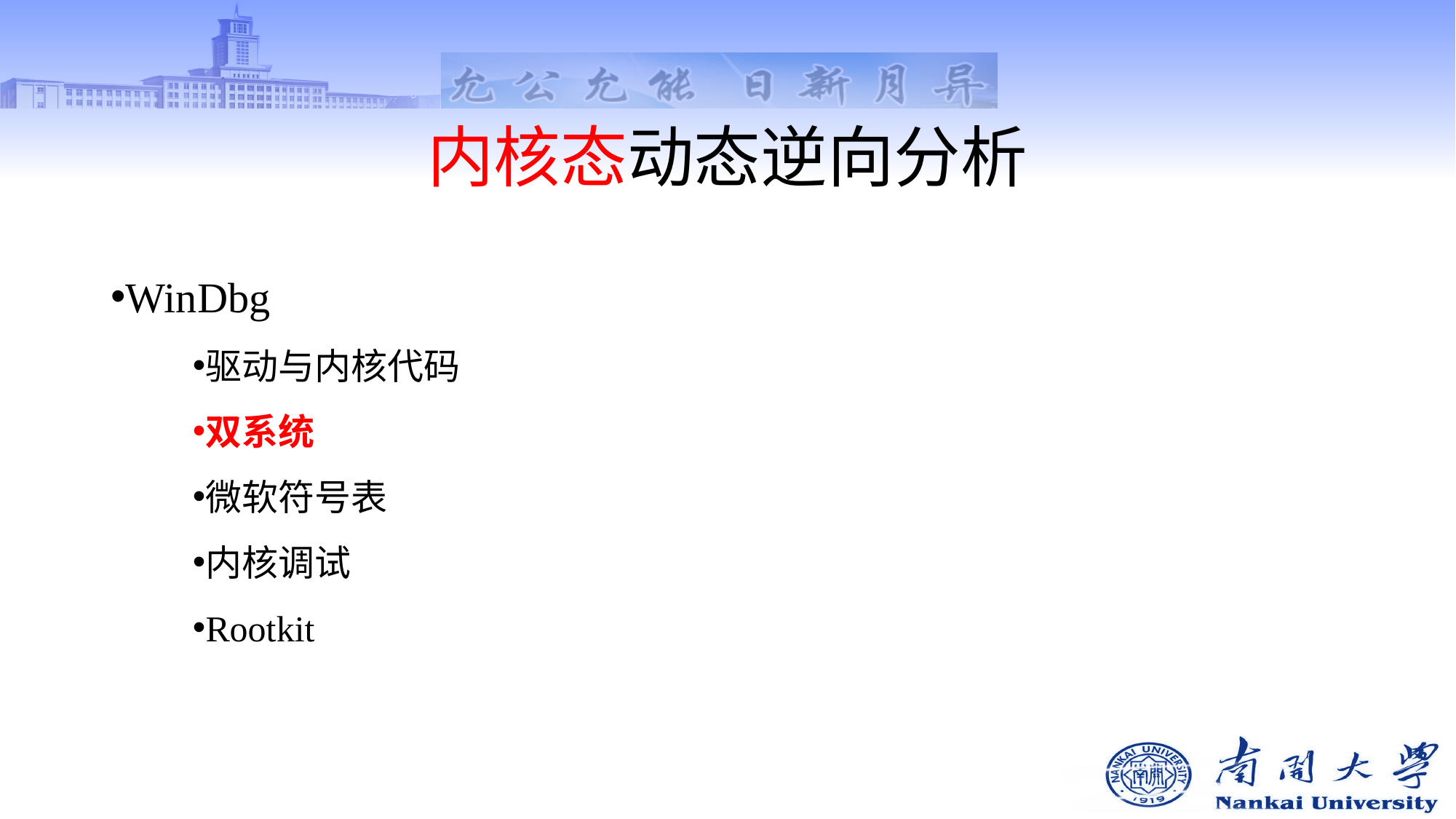

# 内核态动态逆向分析
WinDbg
驱动与内核代码
双系统
微软符号表
内核调试
Rootkit